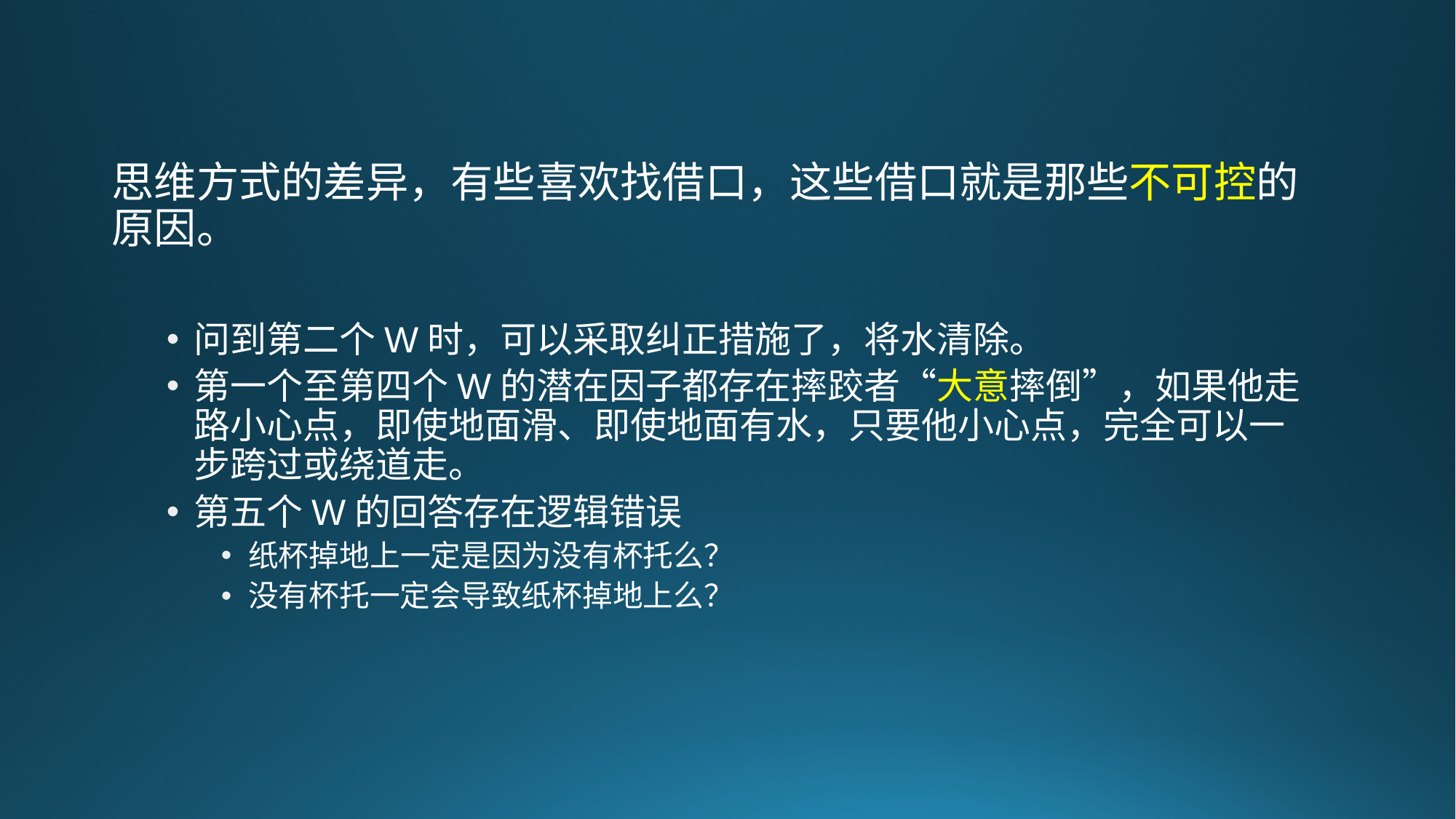

思维方式的差异，有些喜欢找借口，这些借口就是那些不可控的原因。

问到第二个W时，可以采取纠正措施了，将水清除。
第一个至第四个W的潜在因子都存在摔跤者“大意摔倒”，如果他走路小心点，即使地面滑、即使地面有水，只要他小心点，完全可以一步跨过或绕道走。
第五个W的回答存在逻辑错误
纸杯掉地上一定是因为没有杯托么？
没有杯托一定会导致纸杯掉地上么？